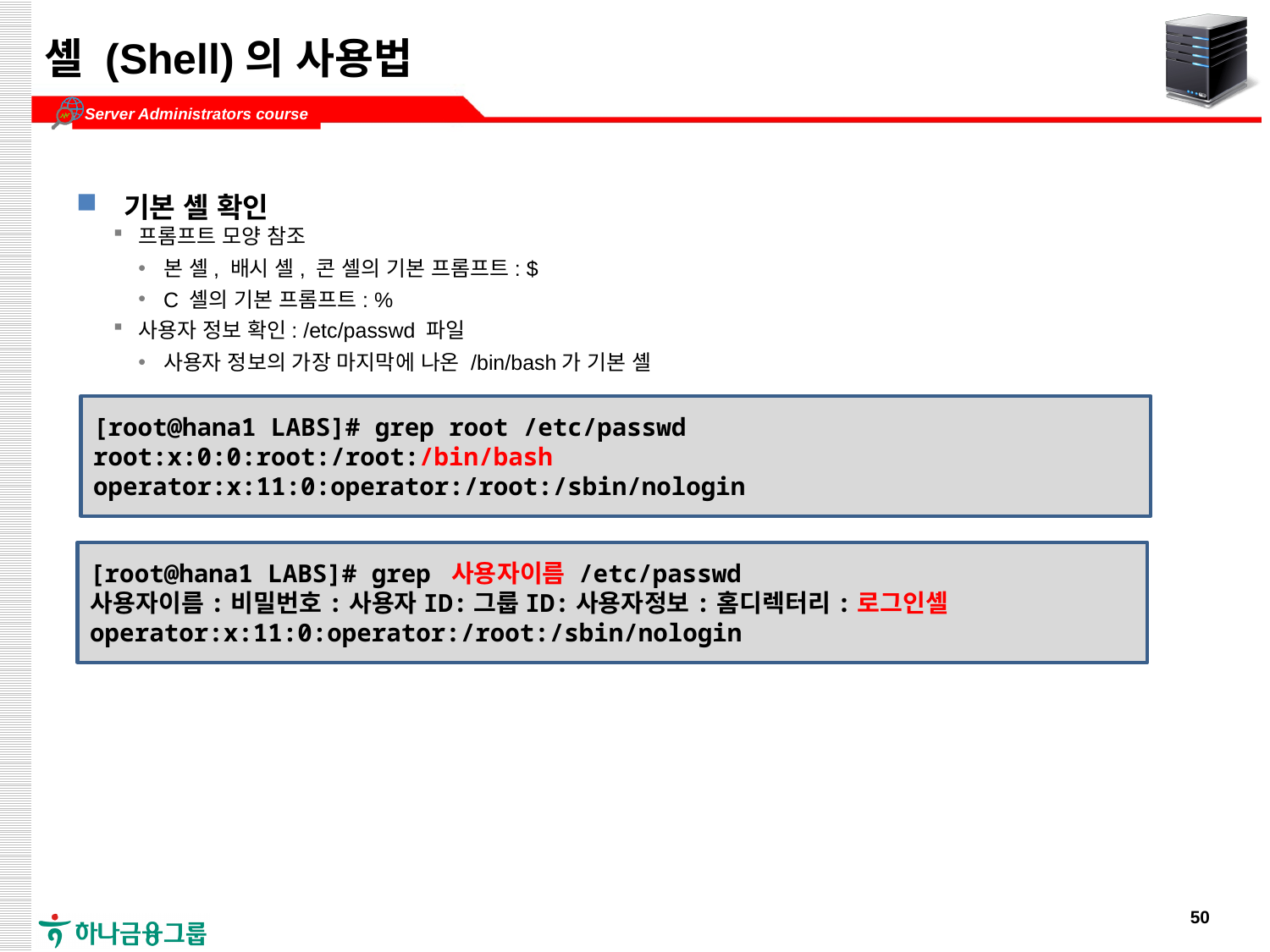

# 셸 (Shell)의 사용법
기본 셸 확인
프롬프트 모양 참조
본 셸, 배시 셸, 콘 셸의 기본 프롬프트: $
C 셸의 기본 프롬프트: %
사용자 정보 확인: /etc/passwd 파일
사용자 정보의 가장 마지막에 나온 /bin/bash가 기본 셸

[root@hana1 LABS]# grep root /etc/passwd
root:x:0:0:root:/root:/bin/bash
operator:x:11:0:operator:/root:/sbin/nologin
[root@hana1 LABS]# grep 사용자이름 /etc/passwd
사용자이름:비밀번호:사용자ID:그룹ID:사용자정보:홈디렉터리:로그인셸
operator:x:11:0:operator:/root:/sbin/nologin